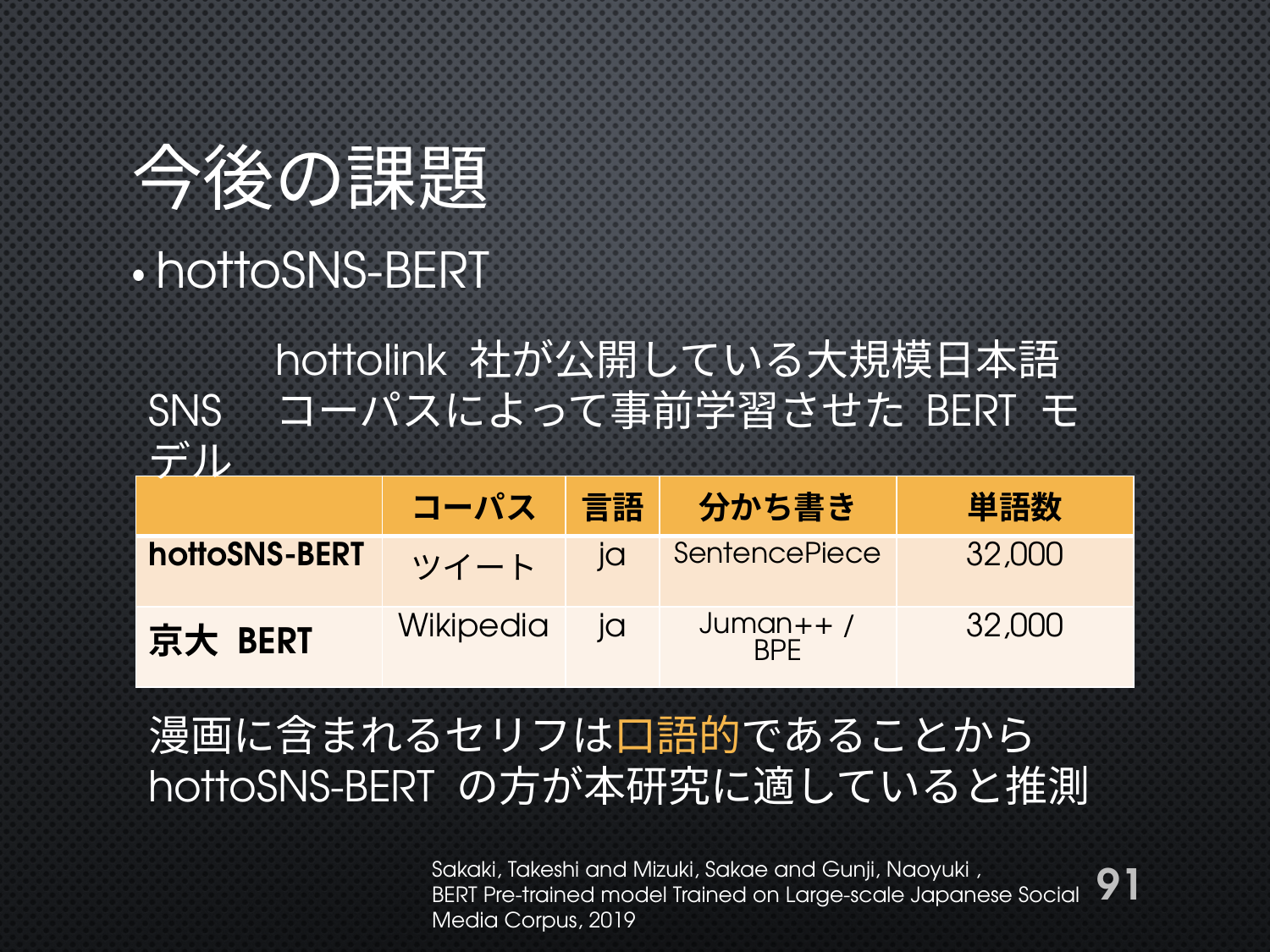

# 今後の課題
・hottoSNS-BERT
	hottolink 社が公開している大規模日本語 SNS 	コーパスによって事前学習させた BERT モデル
|  | コーパス | 言語 | 分かち書き | 単語数 |
| --- | --- | --- | --- | --- |
| hottoSNS-BERT | ツイート | ja | SentencePiece | 32,000 |
| 京大 BERT | Wikipedia | ja | Juman++ / BPE | 32,000 |
漫画に含まれるセリフは口語的であることから hottoSNS-BERT の方が本研究に適していると推測
Sakaki, Takeshi and Mizuki, Sakae and Gunji, Naoyuki ,
BERT Pre-trained model Trained on Large-scale Japanese Social Media Corpus, 2019
91